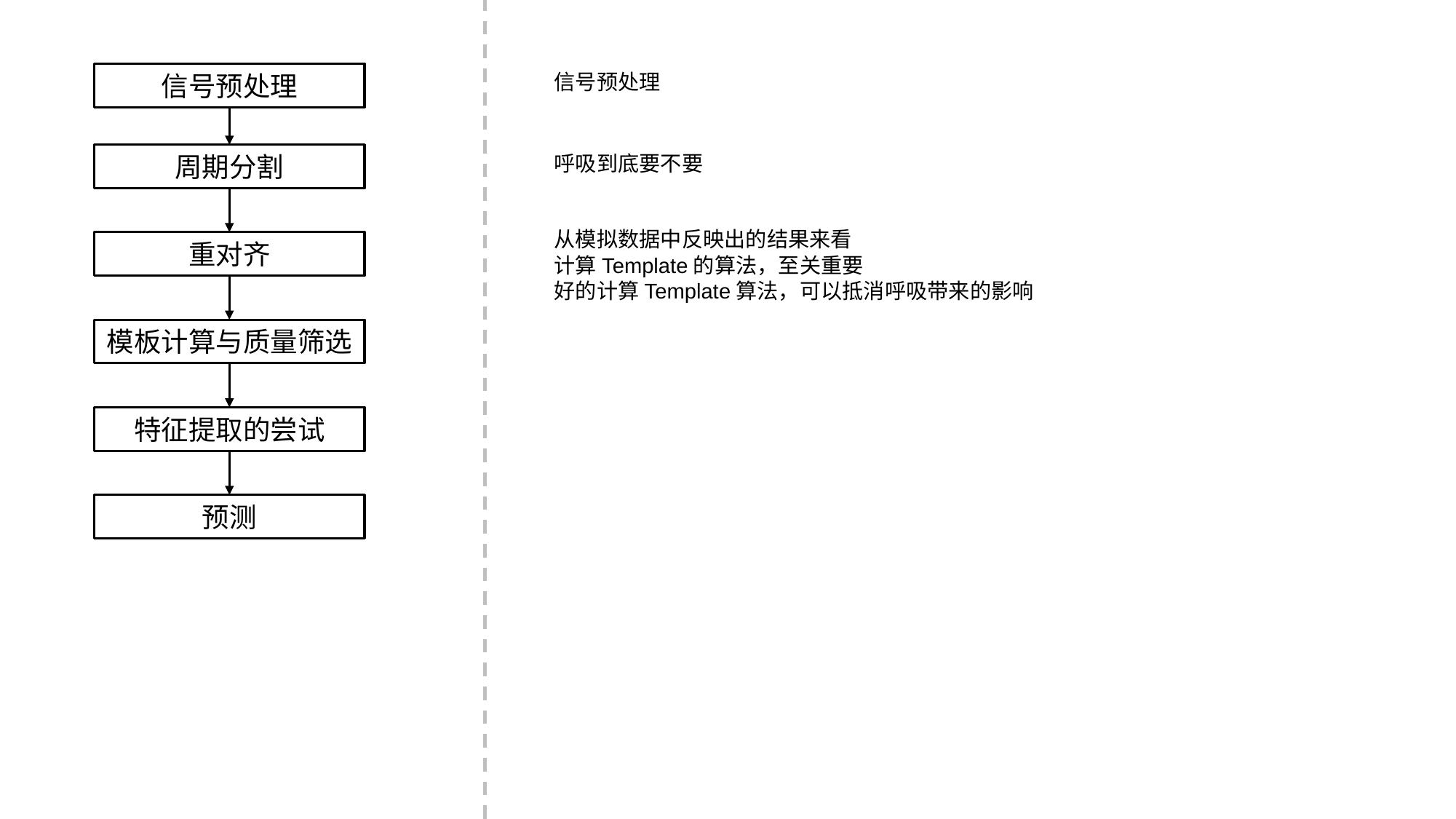

信号预处理
信号预处理
周期分割
呼吸到底要不要

从模拟数据中反映出的结果来看
计算Template的算法，至关重要
好的计算Template算法，可以抵消呼吸带来的影响
重对齐
模板计算与质量筛选
特征提取的尝试
预测